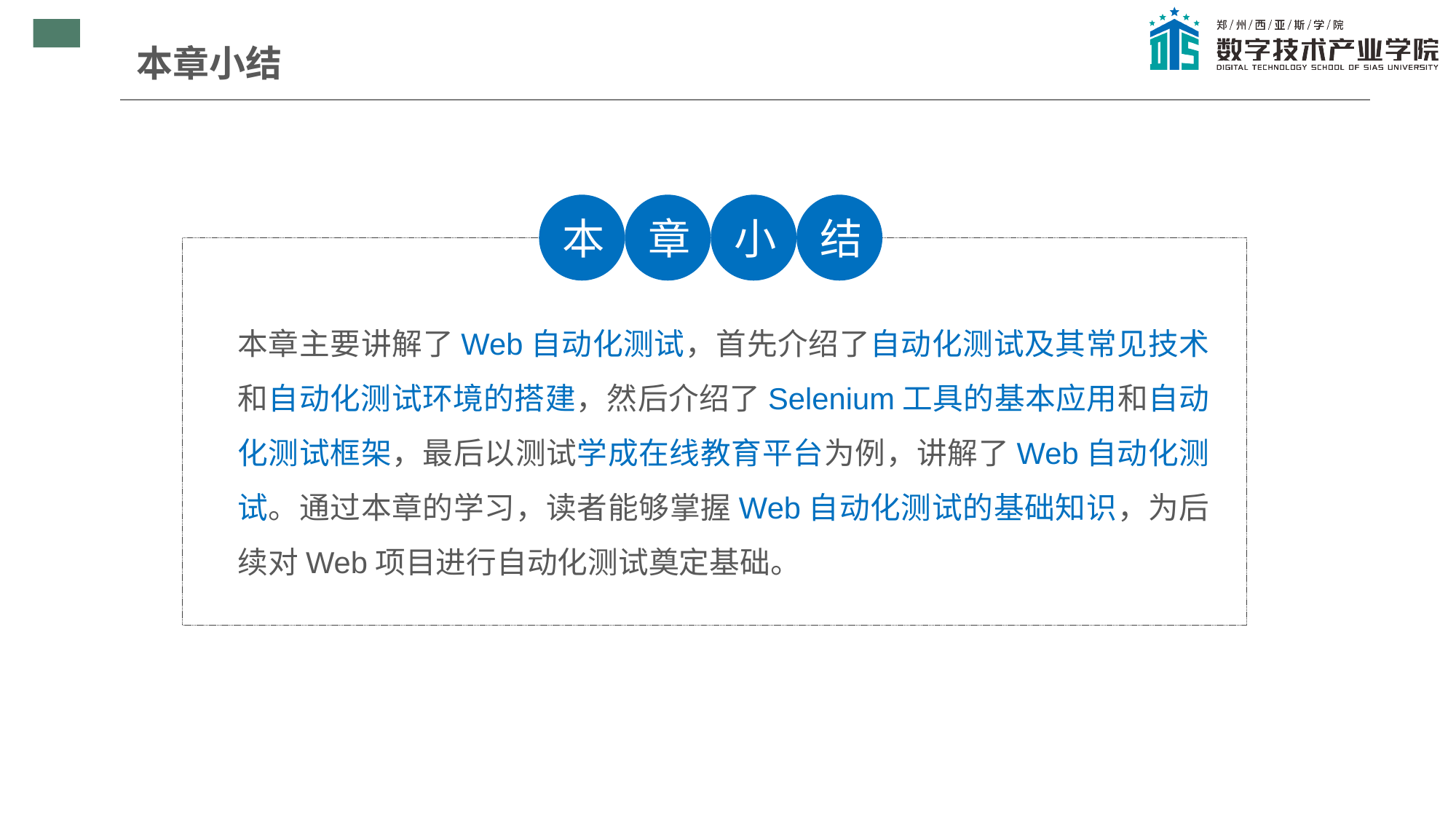

本章小结
本
章
小
结

本章主要讲解了Web自动化测试，首先介绍了自动化测试及其常见技术和自动化测试环境的搭建，然后介绍了Selenium工具的基本应用和自动化测试框架，最后以测试学成在线教育平台为例，讲解了Web自动化测试。通过本章的学习，读者能够掌握Web自动化测试的基础知识，为后续对Web项目进行自动化测试奠定基础。